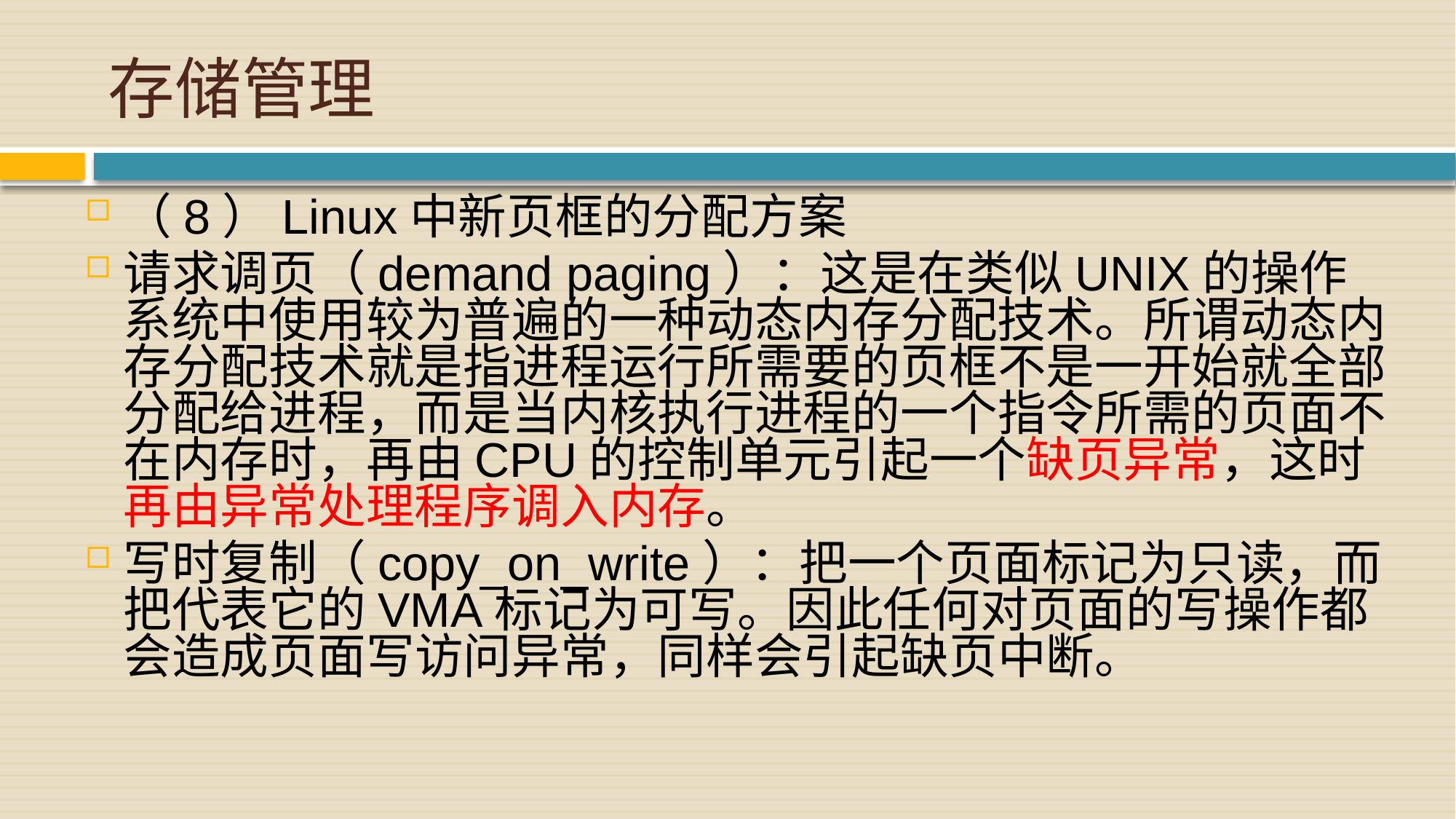

# 存储管理
（8）Linux中新页框的分配方案
请求调页（demand paging）：这是在类似UNIX的操作系统中使用较为普遍的一种动态内存分配技术。所谓动态内存分配技术就是指进程运行所需要的页框不是一开始就全部分配给进程，而是当内核执行进程的一个指令所需的页面不在内存时，再由CPU的控制单元引起一个缺页异常，这时再由异常处理程序调入内存。
写时复制（copy_on_write）：把一个页面标记为只读，而把代表它的VMA标记为可写。因此任何对页面的写操作都会造成页面写访问异常，同样会引起缺页中断。